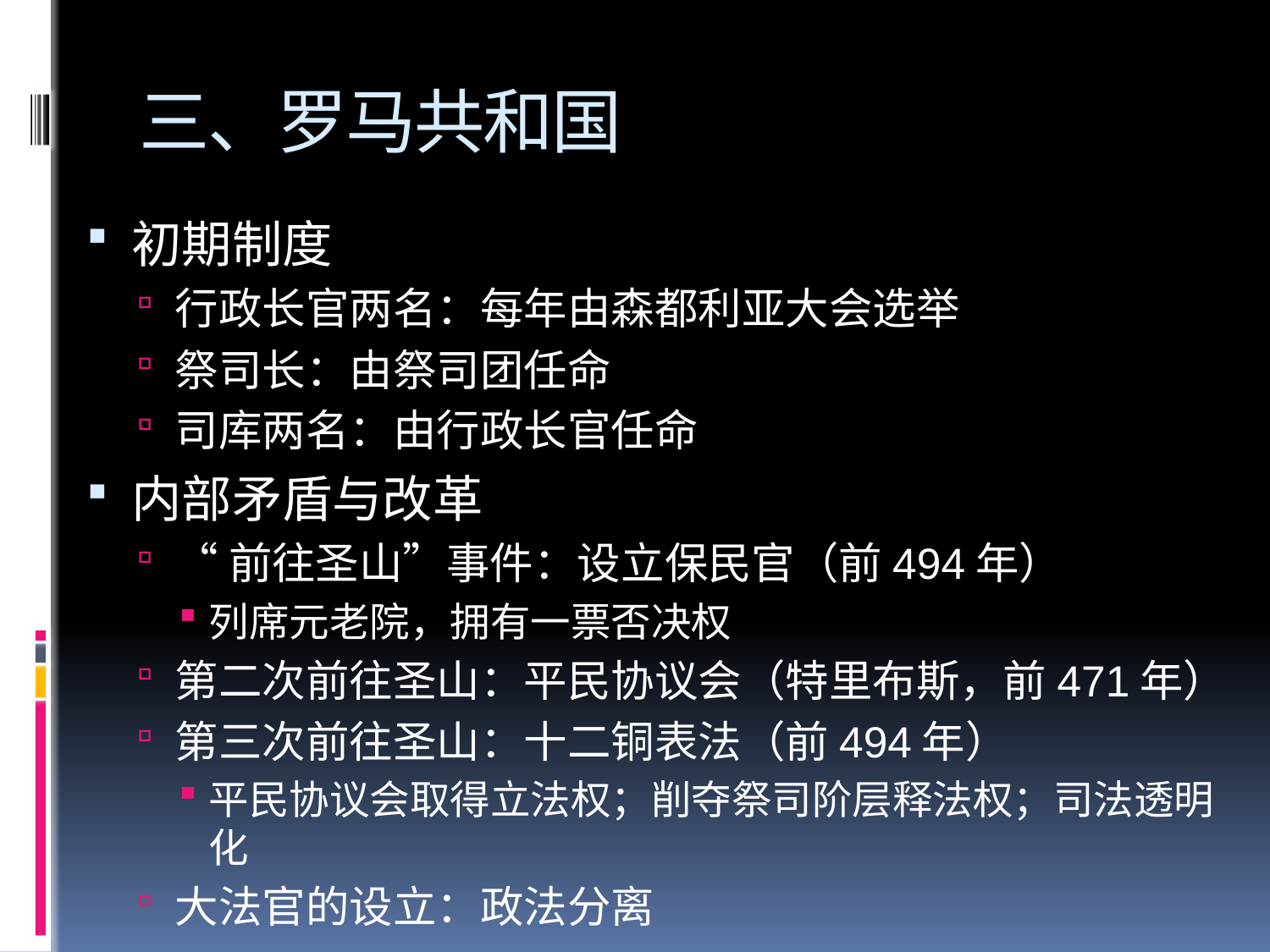

# 三、罗马共和国
初期制度
行政长官两名：每年由森都利亚大会选举
祭司长：由祭司团任命
司库两名：由行政长官任命
内部矛盾与改革
“前往圣山”事件：设立保民官（前494年）
列席元老院，拥有一票否决权
第二次前往圣山：平民协议会（特里布斯，前471年）
第三次前往圣山：十二铜表法（前494年）
平民协议会取得立法权；削夺祭司阶层释法权；司法透明化
大法官的设立：政法分离